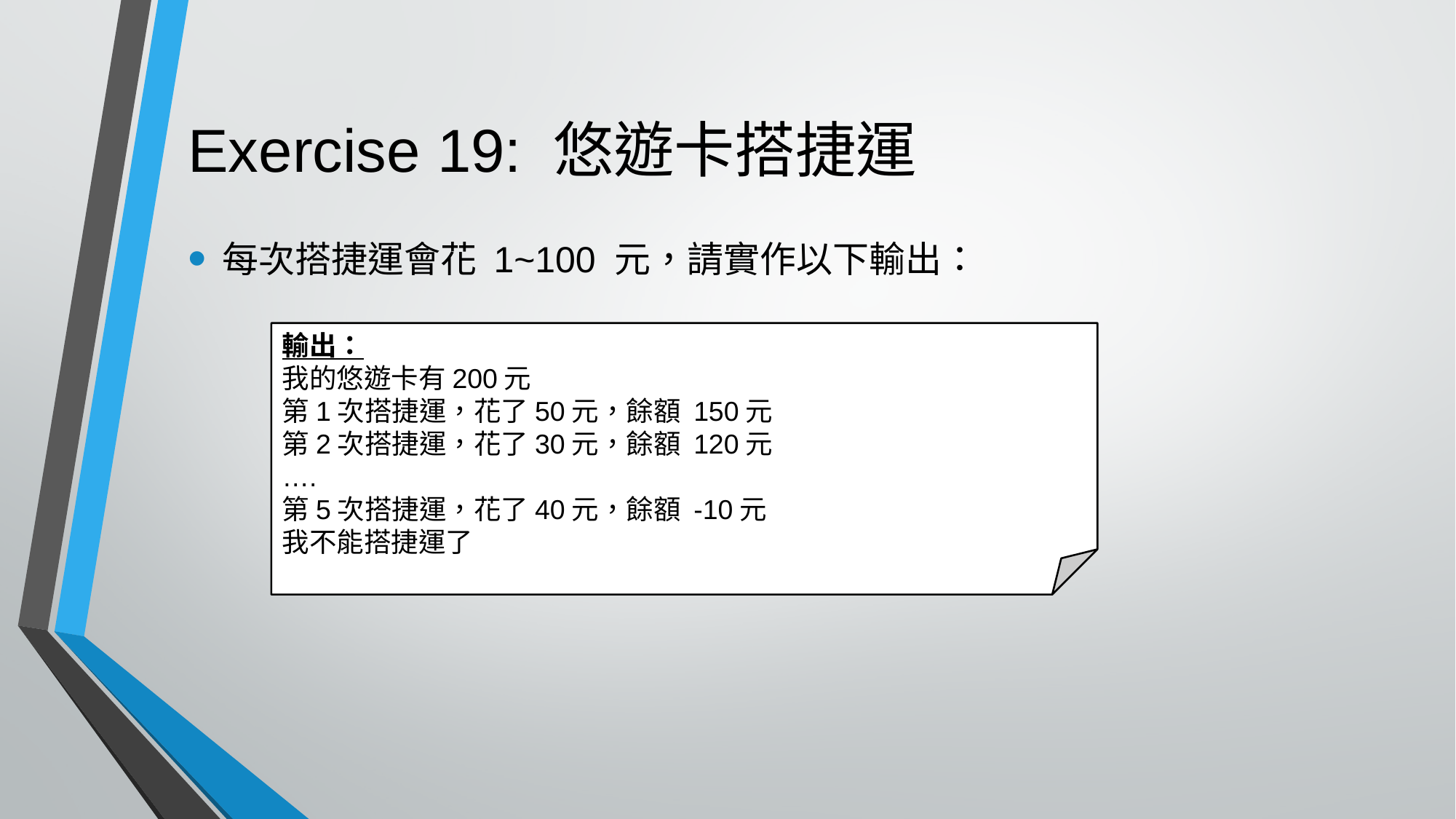

# Exercise 19: 悠遊卡搭捷運
每次搭捷運會花 1~100 元，請實作以下輸出：

輸出：
我的悠遊卡有200元
第1次搭捷運，花了50元，餘額 150元
第2次搭捷運，花了30元，餘額 120元
….
第5次搭捷運，花了40元，餘額 -10元
我不能搭捷運了